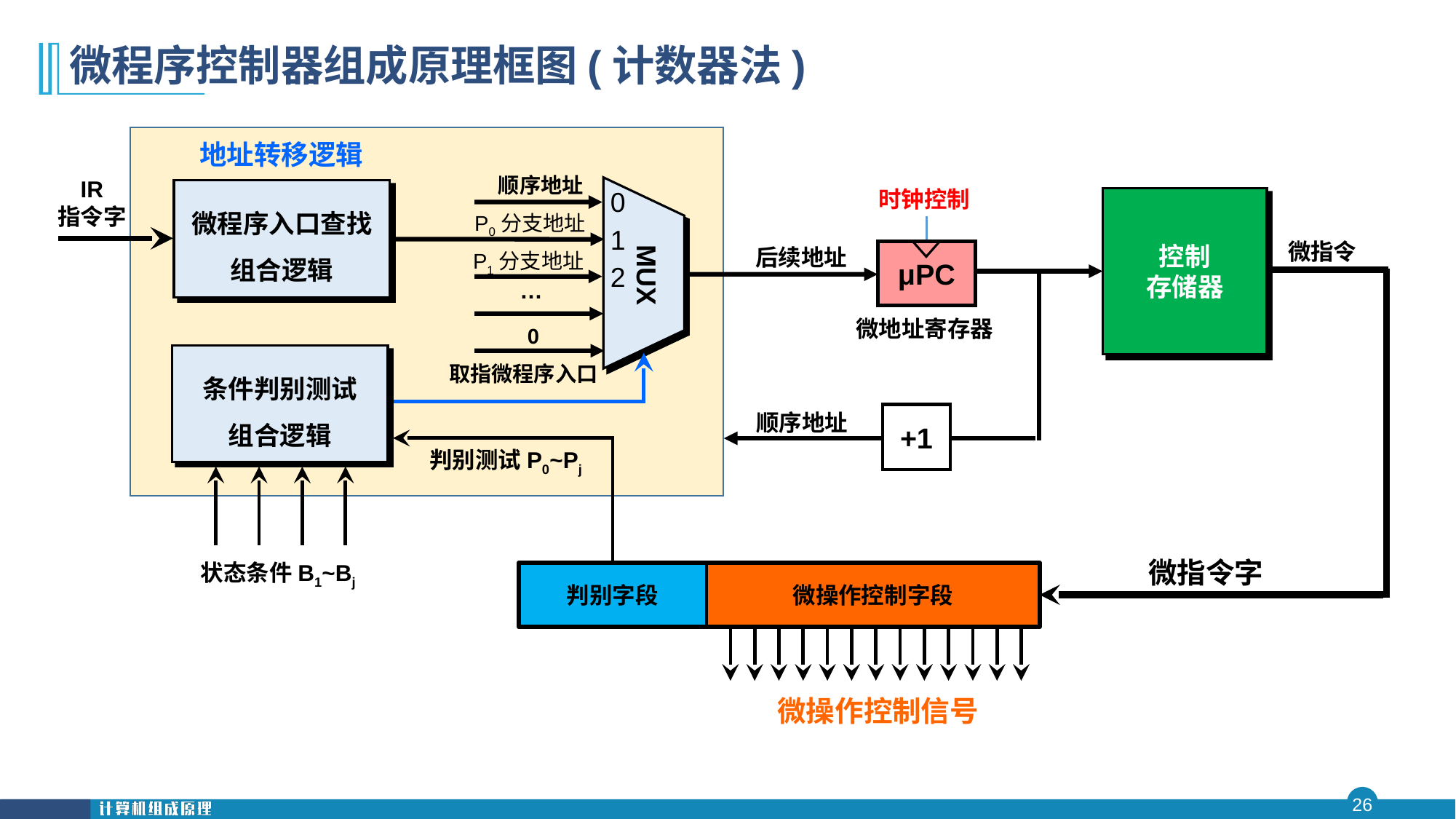

# 微程序控制器组成原理框图(计数器法)

地址转移逻辑
顺序地址
IR
指令字
0
时钟控制
μPC
微地址寄存器
微程序入口查找组合逻辑
控制
存储器

P0分支地址
1
微指令

后续地址

P1分支地址
MUX
2
…

0
条件判别测试
组合逻辑

取指微程序入口
顺序地址
+1
判别测试P0~Pj
微指令字
状态条件B1~Bj

判别字段
微操作控制字段
微操作控制信号